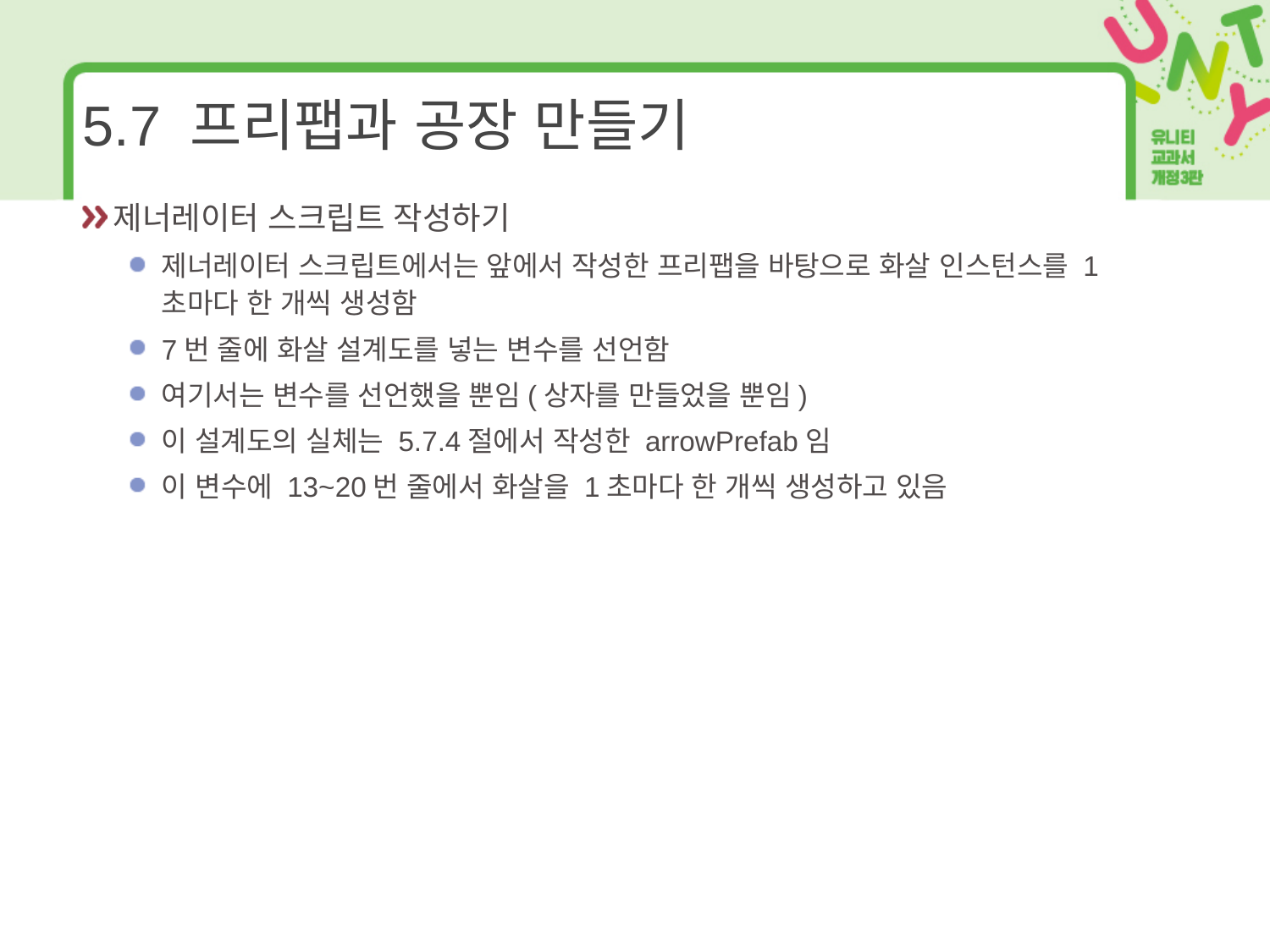

# 5.7 프리팹과 공장 만들기
제너레이터 스크립트 작성하기
제너레이터 스크립트에서는 앞에서 작성한 프리팹을 바탕으로 화살 인스턴스를 1초마다 한 개씩 생성함
7번 줄에 화살 설계도를 넣는 변수를 선언함
여기서는 변수를 선언했을 뿐임(상자를 만들었을 뿐임)
이 설계도의 실체는 5.7.4절에서 작성한 arrowPrefab임
이 변수에 13~20번 줄에서 화살을 1초마다 한 개씩 생성하고 있음